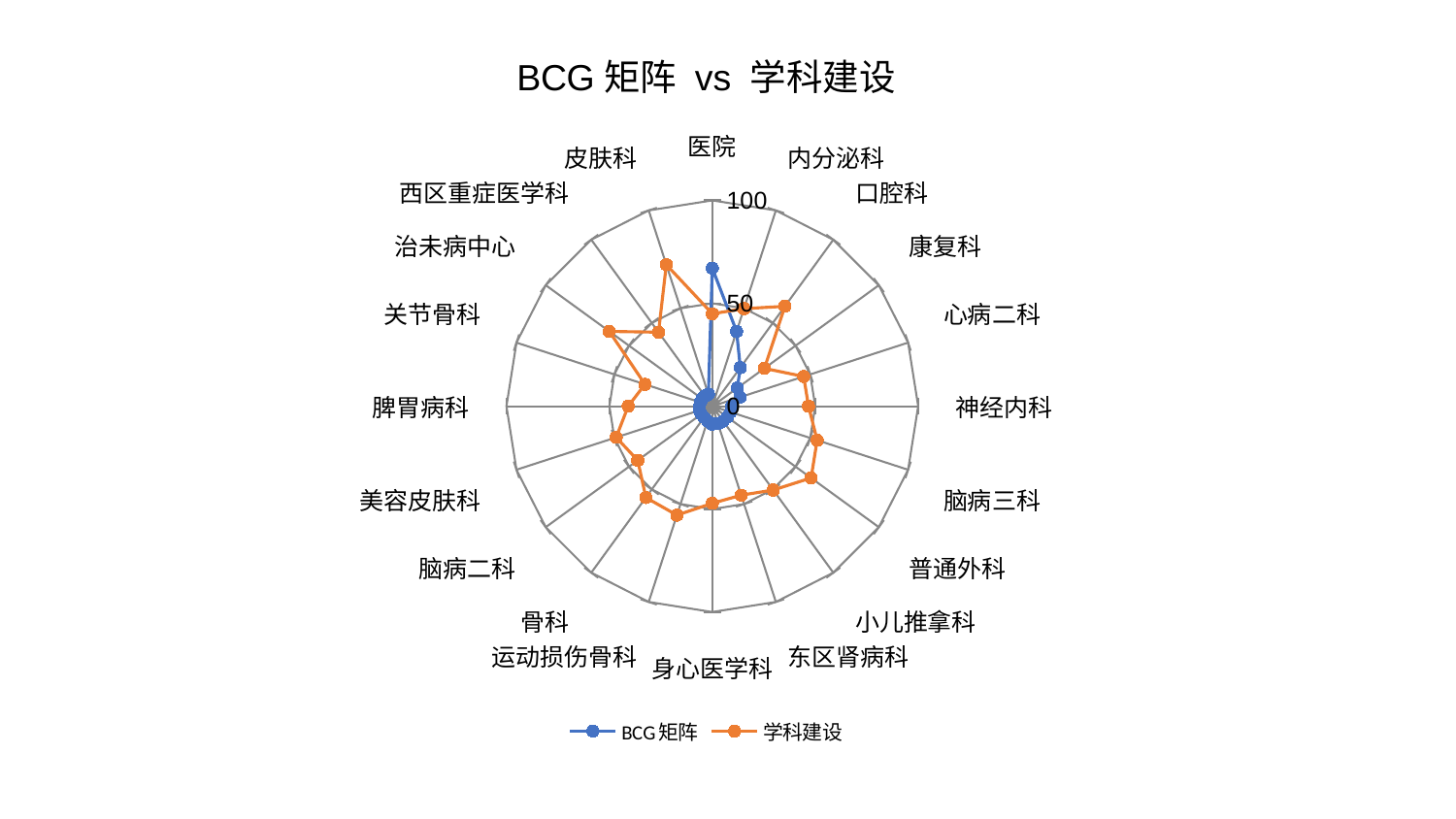

### Chart: BCG矩阵 vs 学科建设

| Category | BCG矩阵 | 学科建设 |
|---|---|---|
| 医院 | 67.06105423361295 | 44.919260009923505 |
| 内分泌科 | 38.20292907102535 | 49.83972755793035 |
| 口腔科 | 23.18640966380584 | 60.013421264226324 |
| 康复科 | 15.06668663056069 | 31.306151142521536 |
| 心病二科 | 14.183771585618265 | 46.66787445424301 |
| 神经内科 | 9.557108971866363 | 46.752205149417726 |
| 脑病三科 | 9.365139365319676 | 53.55726445606489 |
| 普通外科 | 9.062497625164154 | 59.33454758940001 |
| 小儿推拿科 | 9.028970049363458 | 50.356940158963155 |
| 东区肾病科 | 8.907798386749604 | 45.47833106953356 |
| 身心医学科 | 8.715327355853098 | 47.206320549064614 |
| 运动损伤骨科 | 7.553396174520592 | 55.65937755913924 |
| 骨科 | 6.759592677072523 | 54.887506295044574 |
| 脑病二科 | 6.61070622325238 | 44.78164382161761 |
| 美容皮肤科 | 6.546105628525593 | 49.09837776644592 |
| 脾胃病科 | 6.1946645019857725 | 40.84431361396392 |
| 关节骨科 | 6.17677444079353 | 34.371941918507304 |
| 治未病中心 | 6.127646364289714 | 61.85043106420181 |
| 西区重症医学科 | 6.095921192826981 | 44.43570531355012 |
| 皮肤科 | 6.087417244942017 | 72.29739673320813 |
75